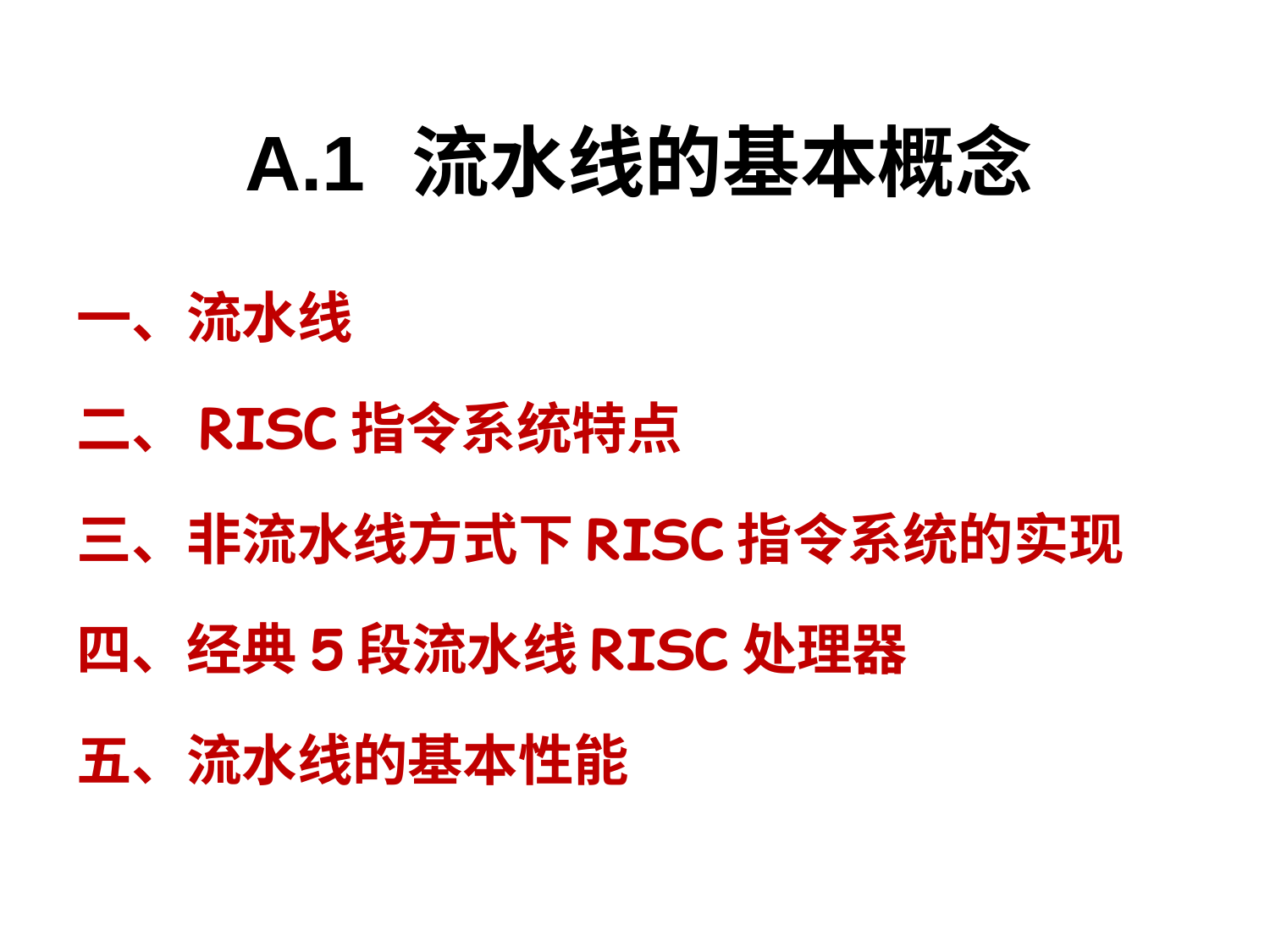

A.1	 流水线的基本概念
一、流水线
二、RISC指令系统特点
三、非流水线方式下RISC指令系统的实现
四、经典5段流水线RISC处理器
五、流水线的基本性能
6